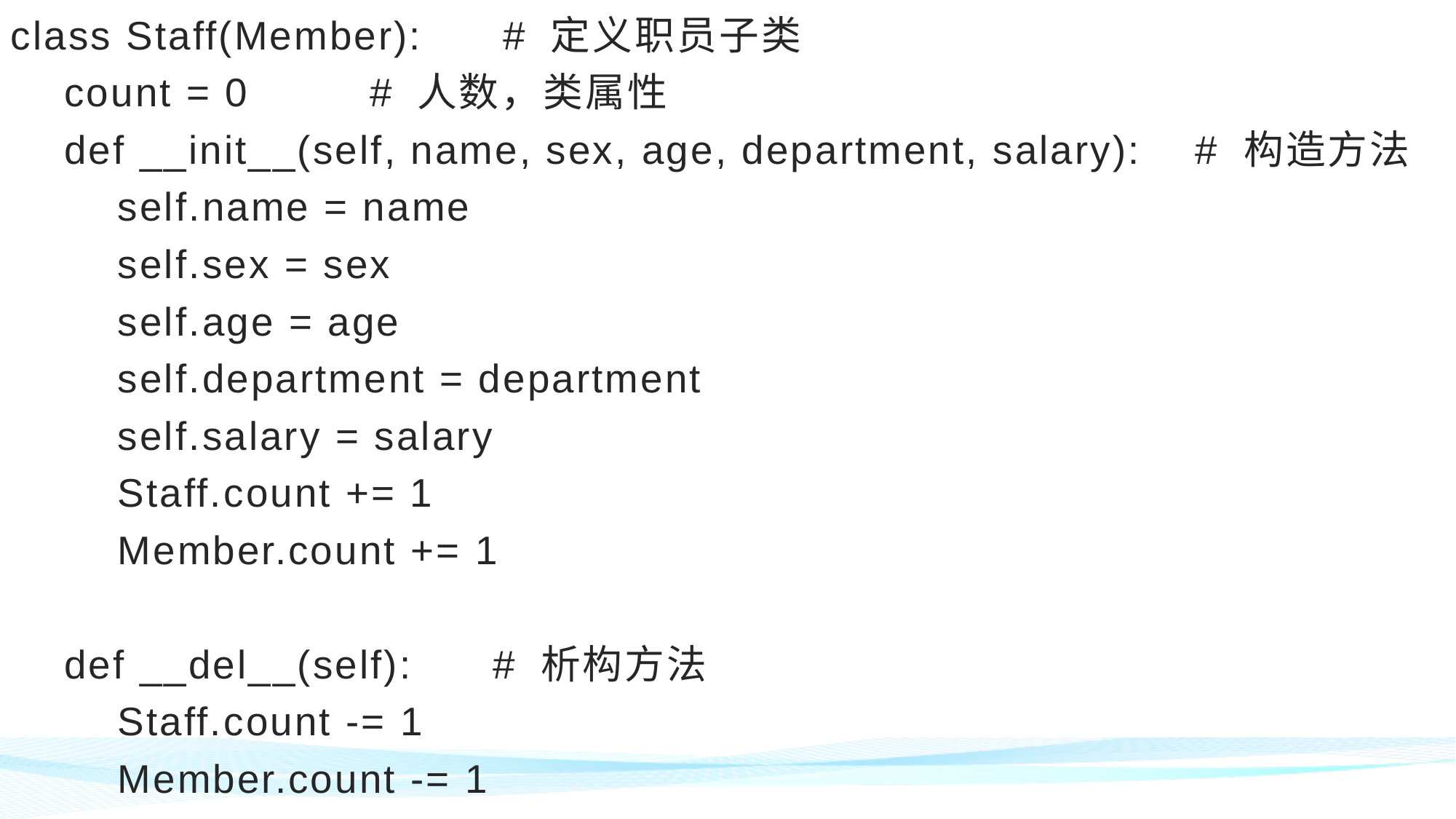

class Staff(Member):      # 定义职员子类
    count = 0         # 人数，类属性
    def __init__(self, name, sex, age, department, salary):    # 构造方法
        self.name = name
        self.sex = sex
        self.age = age
        self.department = department
        self.salary = salary
        Staff.count += 1
        Member.count += 1

    def __del__(self):      # 析构方法
        Staff.count -= 1
        Member.count -= 1